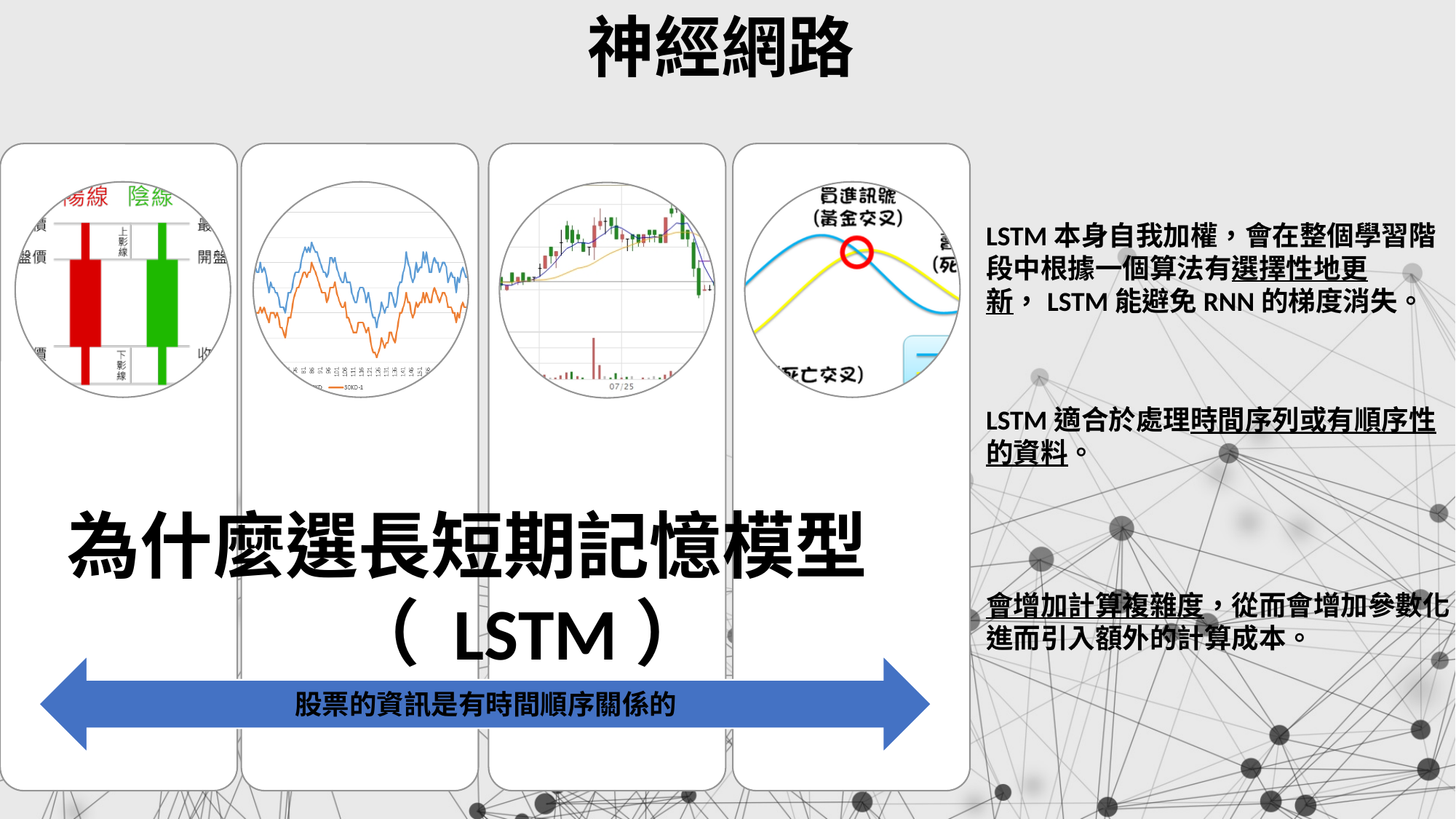

# 神經網路

LSTM本身自我加權，會在整個學習階段中根據一個算法有選擇性地更新，LSTM能避免RNN的梯度消失。
LSTM適合於處理時間序列或有順序性的資料。
為什麼選長短期記憶模型
                （ LSTM）
會增加計算複雜度，從而會增加參數化進而引入額外的計算成本。
股票的資訊是有時間順序關係的